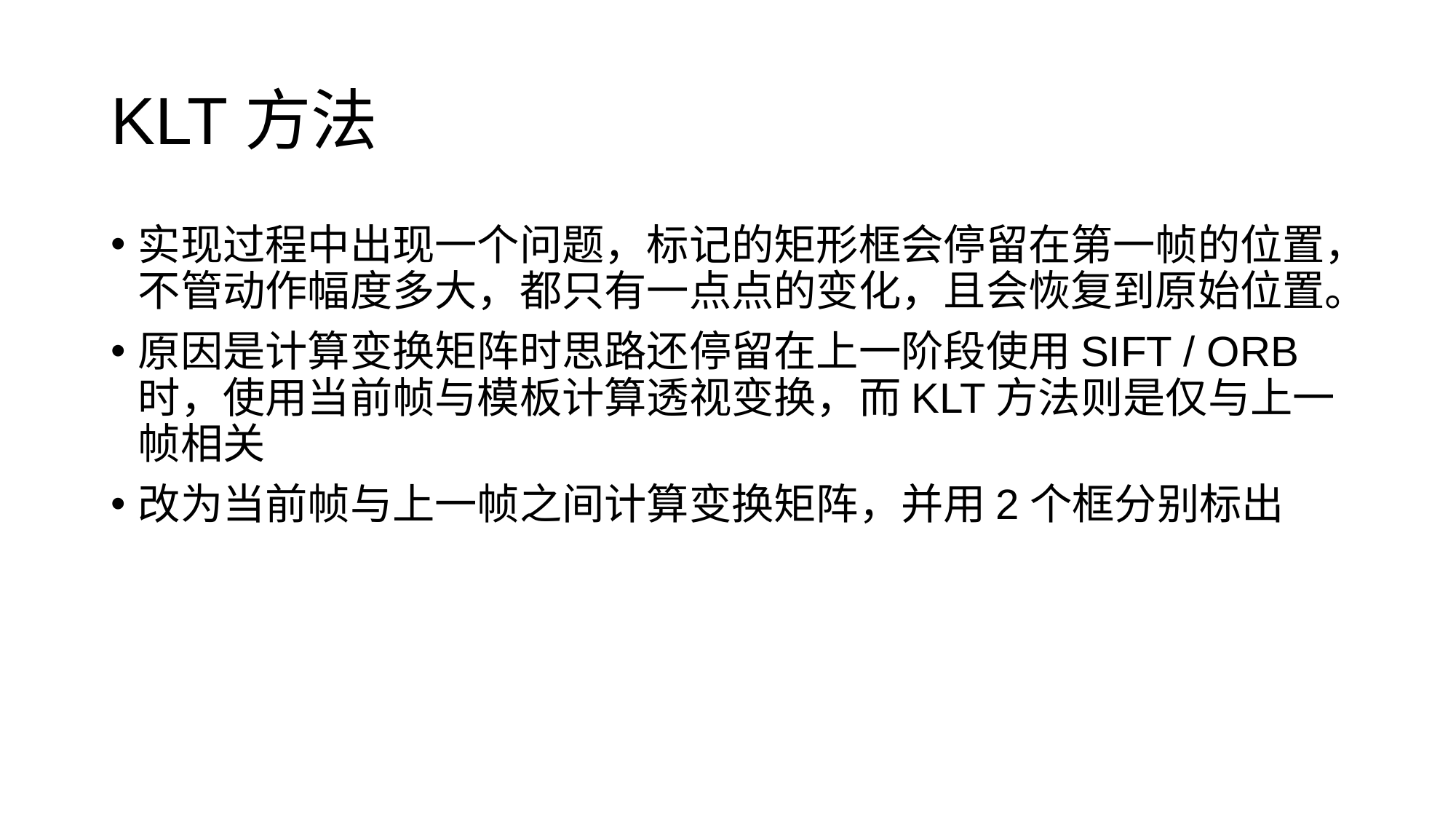

# KLT方法
实现过程中出现一个问题，标记的矩形框会停留在第一帧的位置，不管动作幅度多大，都只有一点点的变化，且会恢复到原始位置。
原因是计算变换矩阵时思路还停留在上一阶段使用SIFT / ORB时，使用当前帧与模板计算透视变换，而KLT方法则是仅与上一帧相关
改为当前帧与上一帧之间计算变换矩阵，并用2个框分别标出